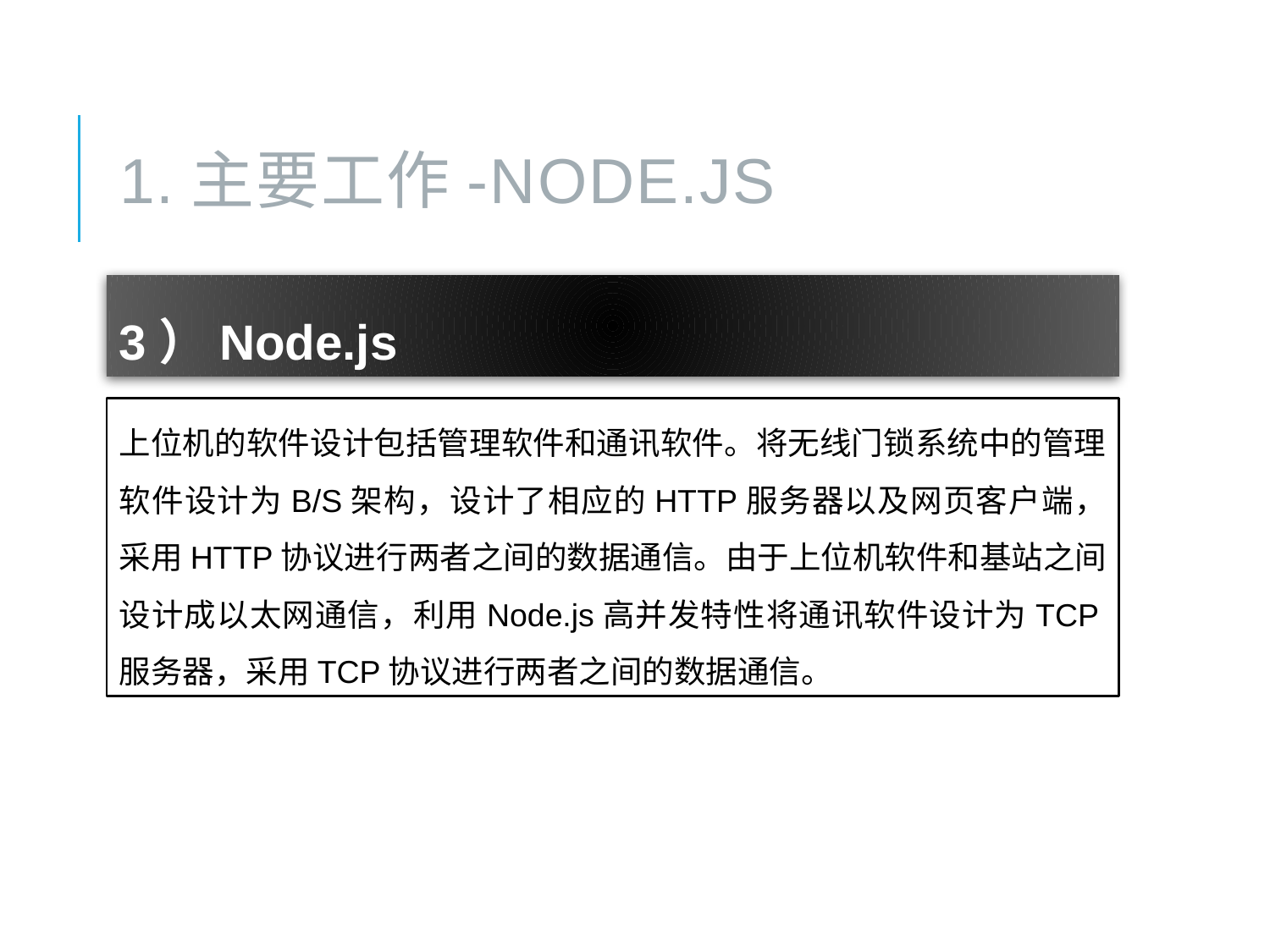

# 1.主要工作-NODE.JS
3）Node.js
上位机的软件设计包括管理软件和通讯软件。将无线门锁系统中的管理软件设计为B/S架构，设计了相应的HTTP服务器以及网页客户端，采用HTTP协议进行两者之间的数据通信。由于上位机软件和基站之间设计成以太网通信，利用Node.js高并发特性将通讯软件设计为TCP服务器，采用TCP协议进行两者之间的数据通信。